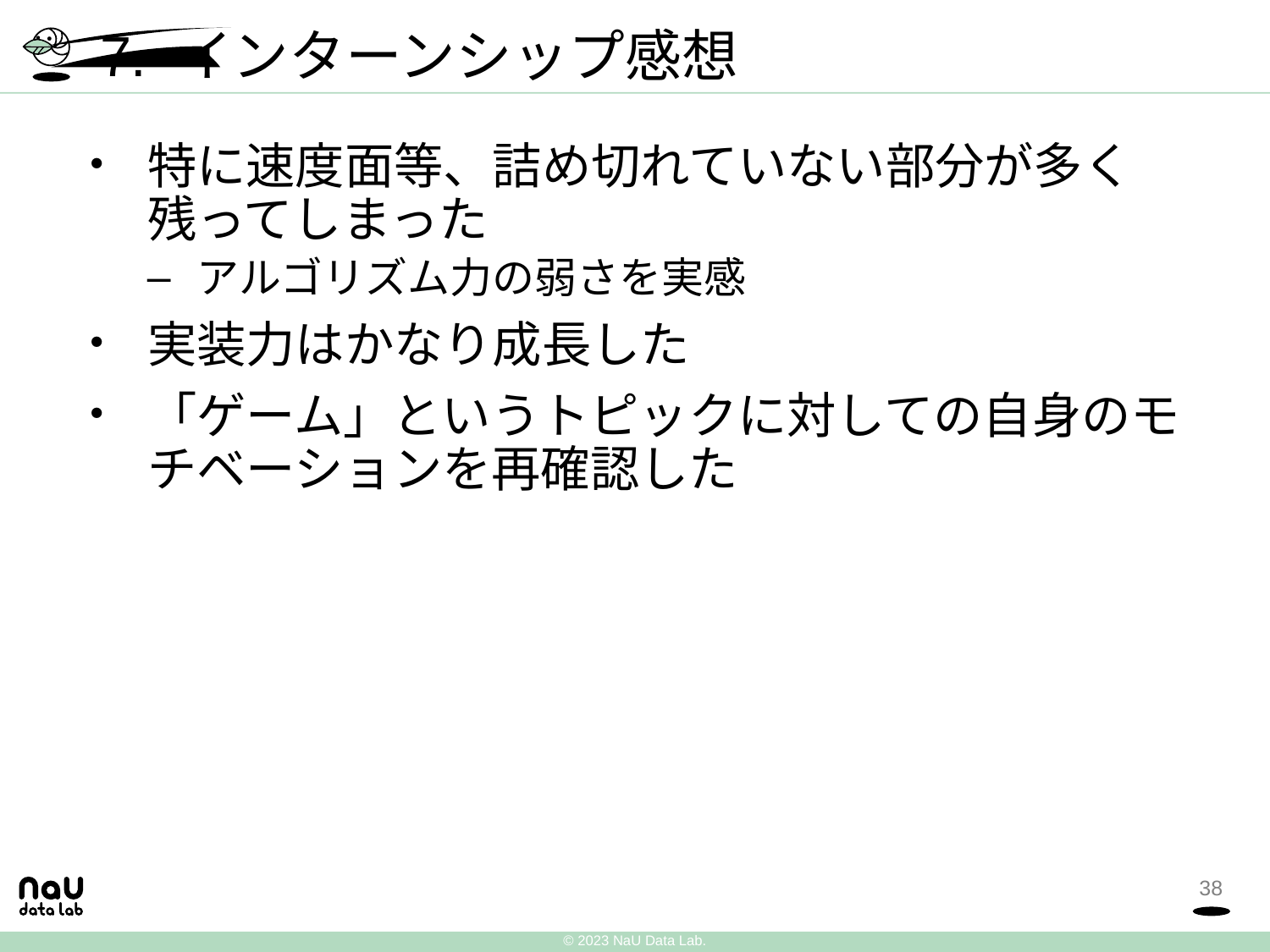

# 7. インターンシップ感想
特に速度面等、詰め切れていない部分が多く残ってしまった
アルゴリズム力の弱さを実感
実装力はかなり成長した
「ゲーム」というトピックに対しての自身のモチベーションを再確認した